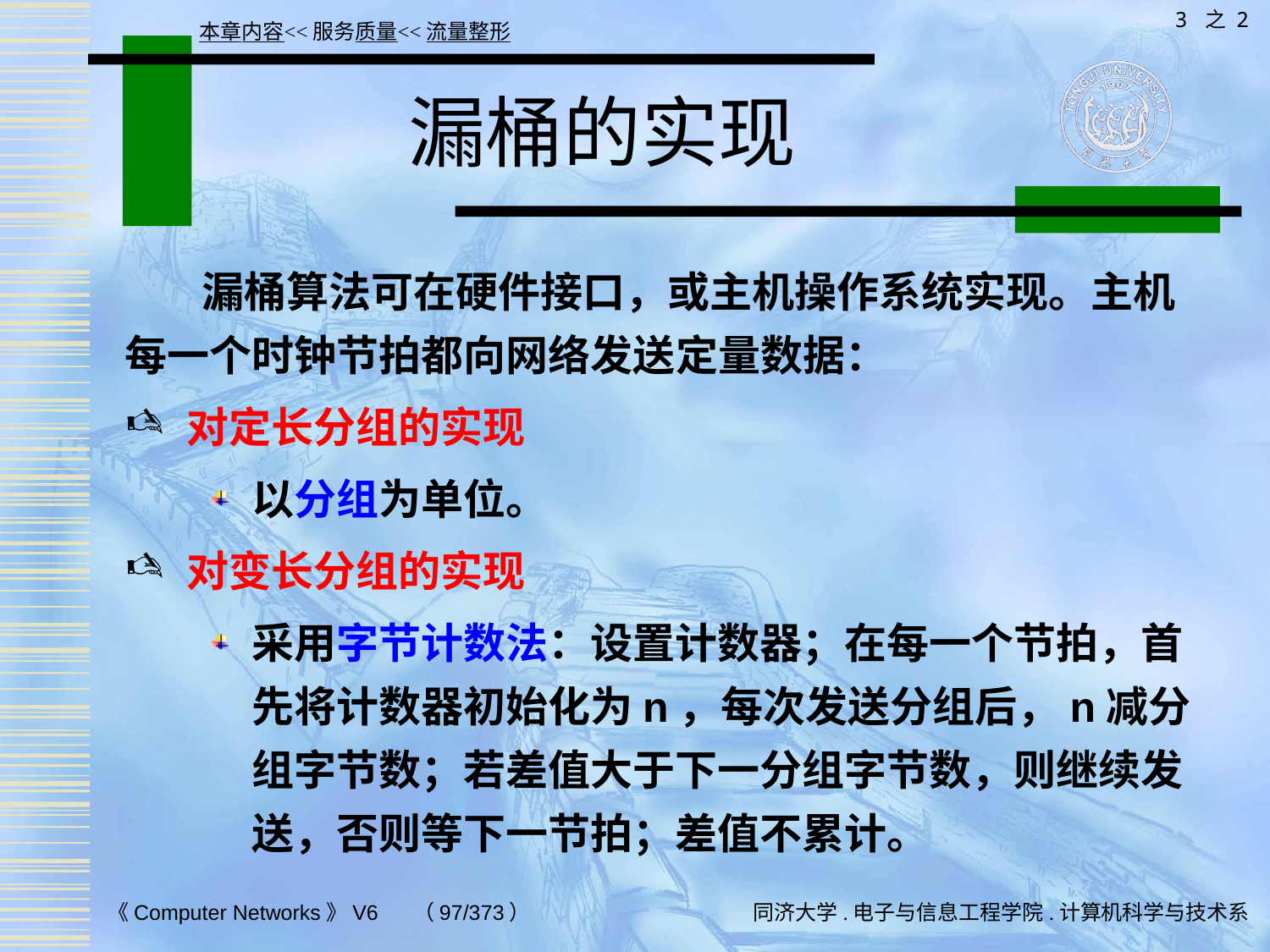

3 之 2
本章内容<<服务质量<<流量整形
# 漏桶的实现
       漏桶算法可在硬件接口，或主机操作系统实现。主机每一个时钟节拍都向网络发送定量数据：
对定长分组的实现
以分组为单位。
对变长分组的实现
采用字节计数法：设置计数器；在每一个节拍，首先将计数器初始化为n，每次发送分组后，n减分组字节数；若差值大于下一分组字节数，则继续发送，否则等下一节拍；差值不累计。